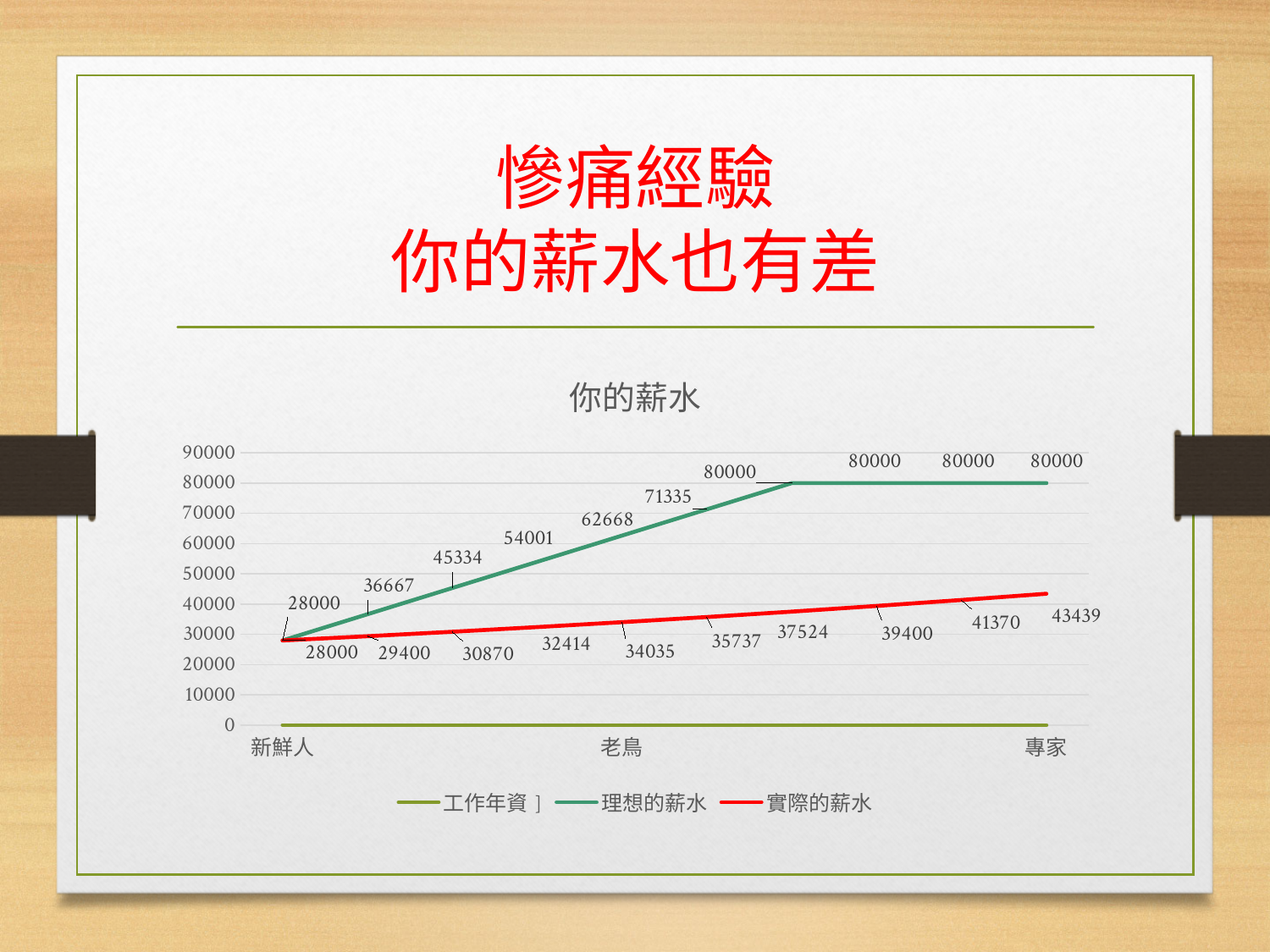

# 慘痛經驗 你的薪水也有差

### Chart: 你的薪水

| Category | 工作年資] | 理想的薪水 | 實際的薪水 |
|---|---|---|---|
| 新鮮人 | 1.0 | 28000.0 | 28000.0 |
|  | 2.0 | 36667.0 | 29400.0 |
|  | 3.0 | 45334.0 | 30870.0 |
|  | 4.0 | 54001.0 | 32414.0 |
| 老鳥 | 5.0 | 62668.0 | 34035.0 |
|  | 6.0 | 71335.0 | 35737.0 |
|  | 7.0 | 80000.0 | 37524.0 |
|  | 8.0 | 80000.0 | 39400.0 |
|  | 9.0 | 80000.0 | 41370.0 |
| 專家 | 10.0 | 80000.0 | 43439.0 |